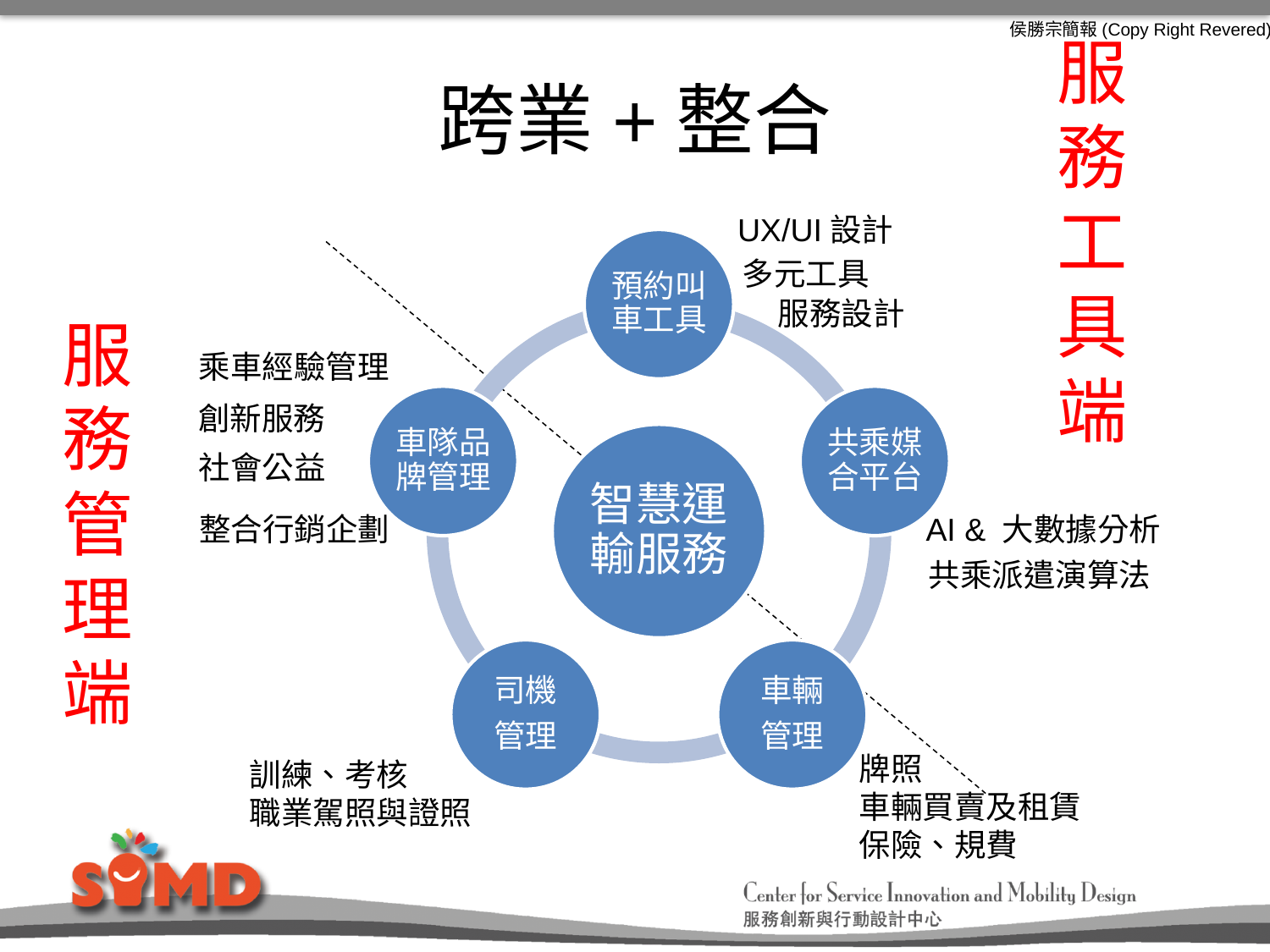

服務工具端
# 跨業+整合
UX/UI設計
智慧運輸服務
預約叫車工具
共乘媒合平台
車輛
管理
司機
管理
車隊品牌管理
多元工具
服務設計
服務管理端
乘車經驗管理
創新服務
社會公益
整合行銷企劃
AI & 大數據分析
共乘派遣演算法
牌照
車輛買賣及租賃
保險、規費
訓練、考核
職業駕照與證照